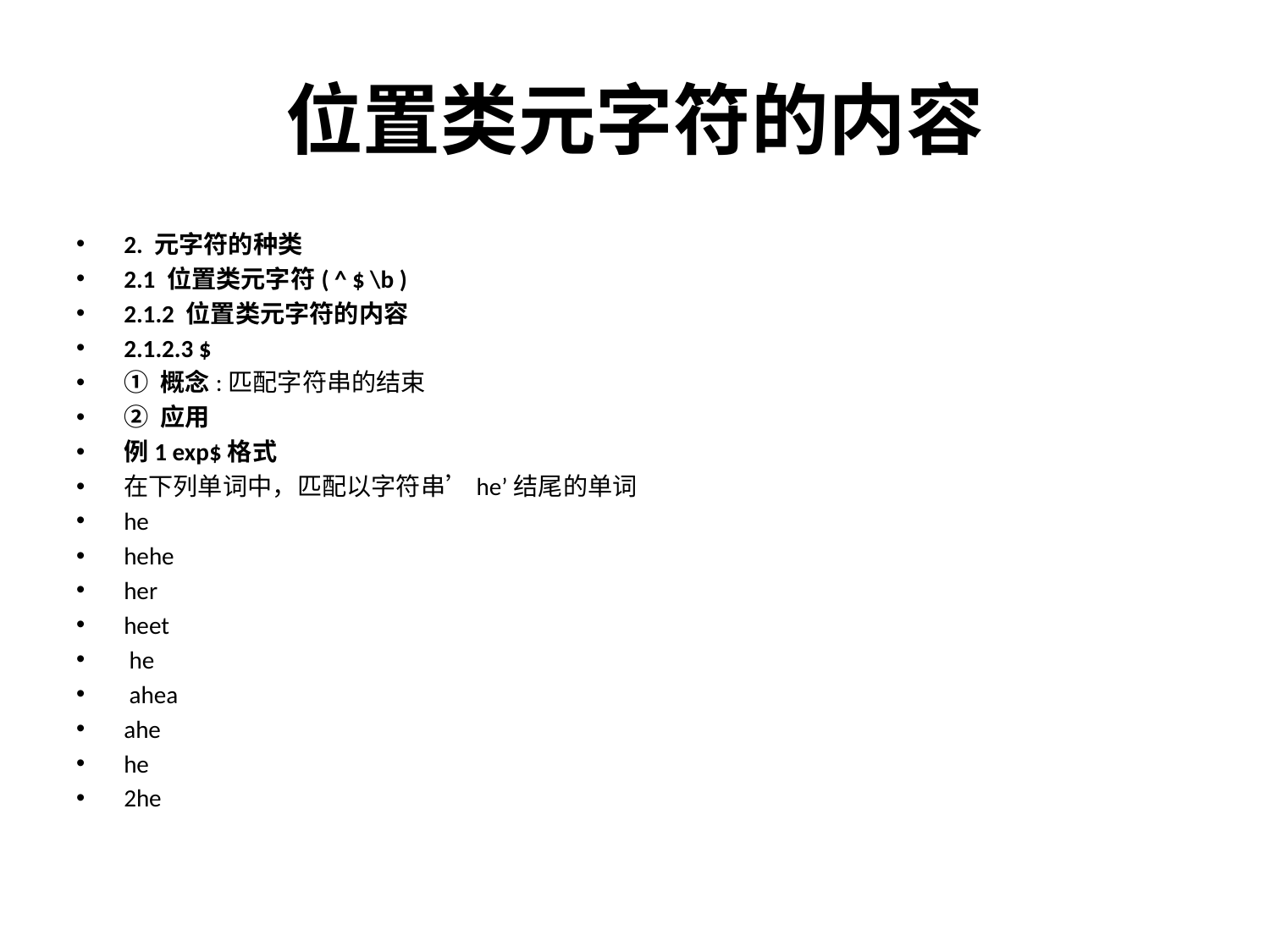

# 位置类元字符的内容
2. 元字符的种类
2.1 位置类元字符( ^ $ \b )
2.1.2 位置类元字符的内容
2.1.2.3 $
① 概念:匹配字符串的结束
② 应用
例1 exp$格式
在下列单词中，匹配以字符串’he’结尾的单词
he
hehe
her
heet
 he
 ahea
ahe
he
2he